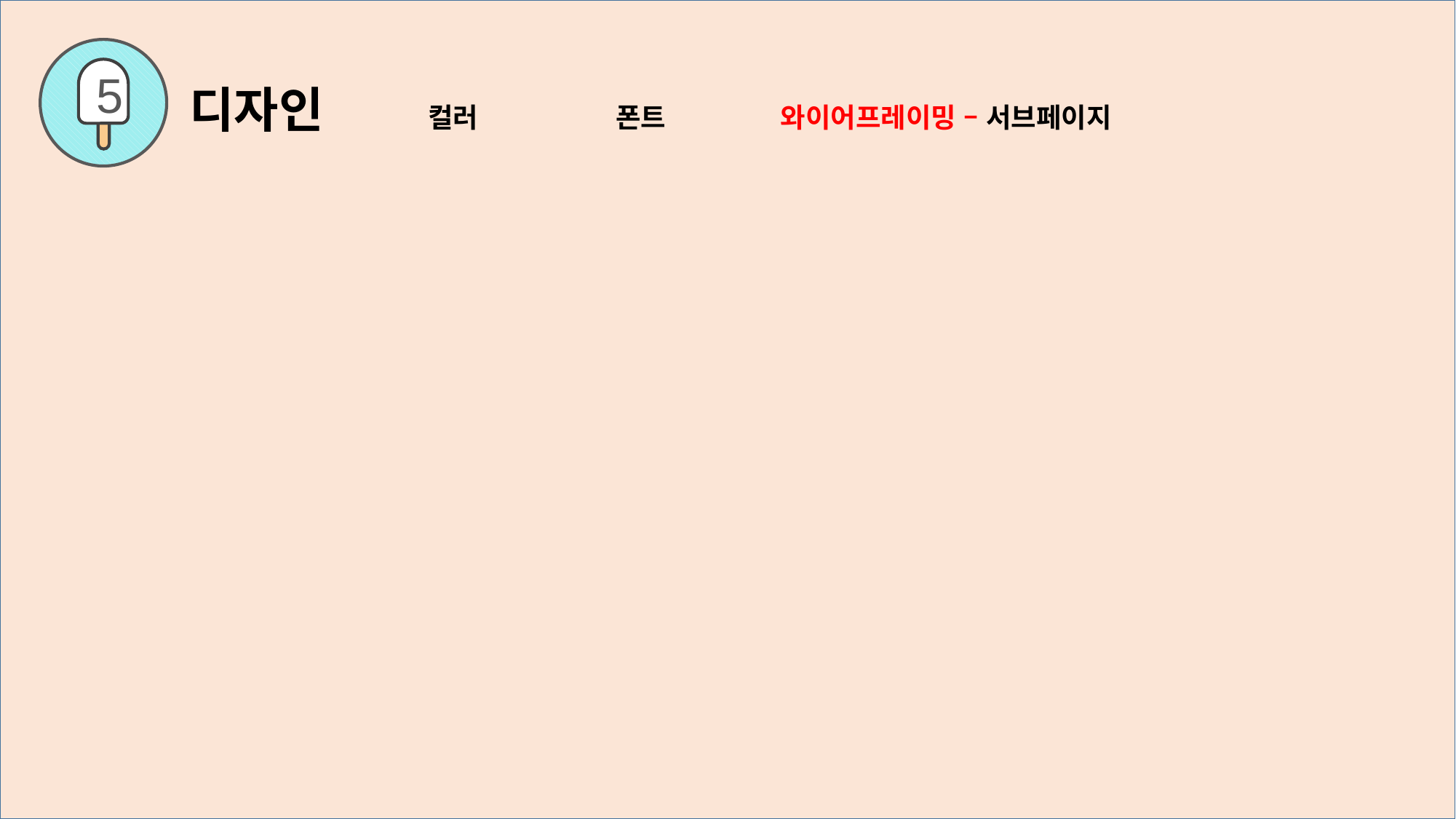

5

디자인       컬러                  폰트               와이어프레이밍 – 서브페이지